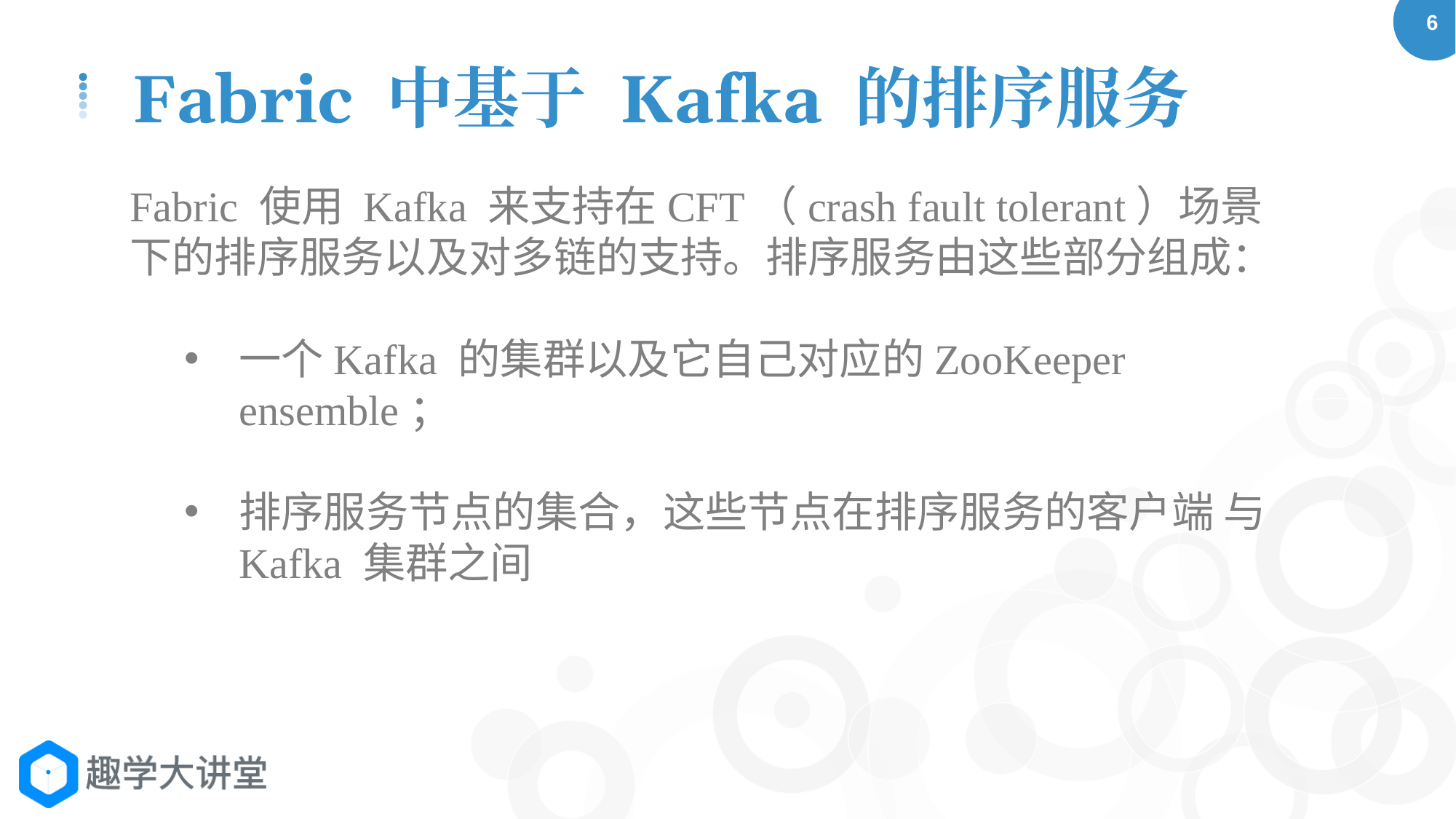

Fabric 中基于 Kafka 的排序服务
Fabric 使用 Kafka 来支持在CFT（crash fault tolerant）场景下的排序服务以及对多链的支持。排序服务由这些部分组成：

一个Kafka 的集群以及它自己对应的ZooKeeper ensemble；

排序服务节点的集合，这些节点在排序服务的客户端 与 Kafka 集群之间